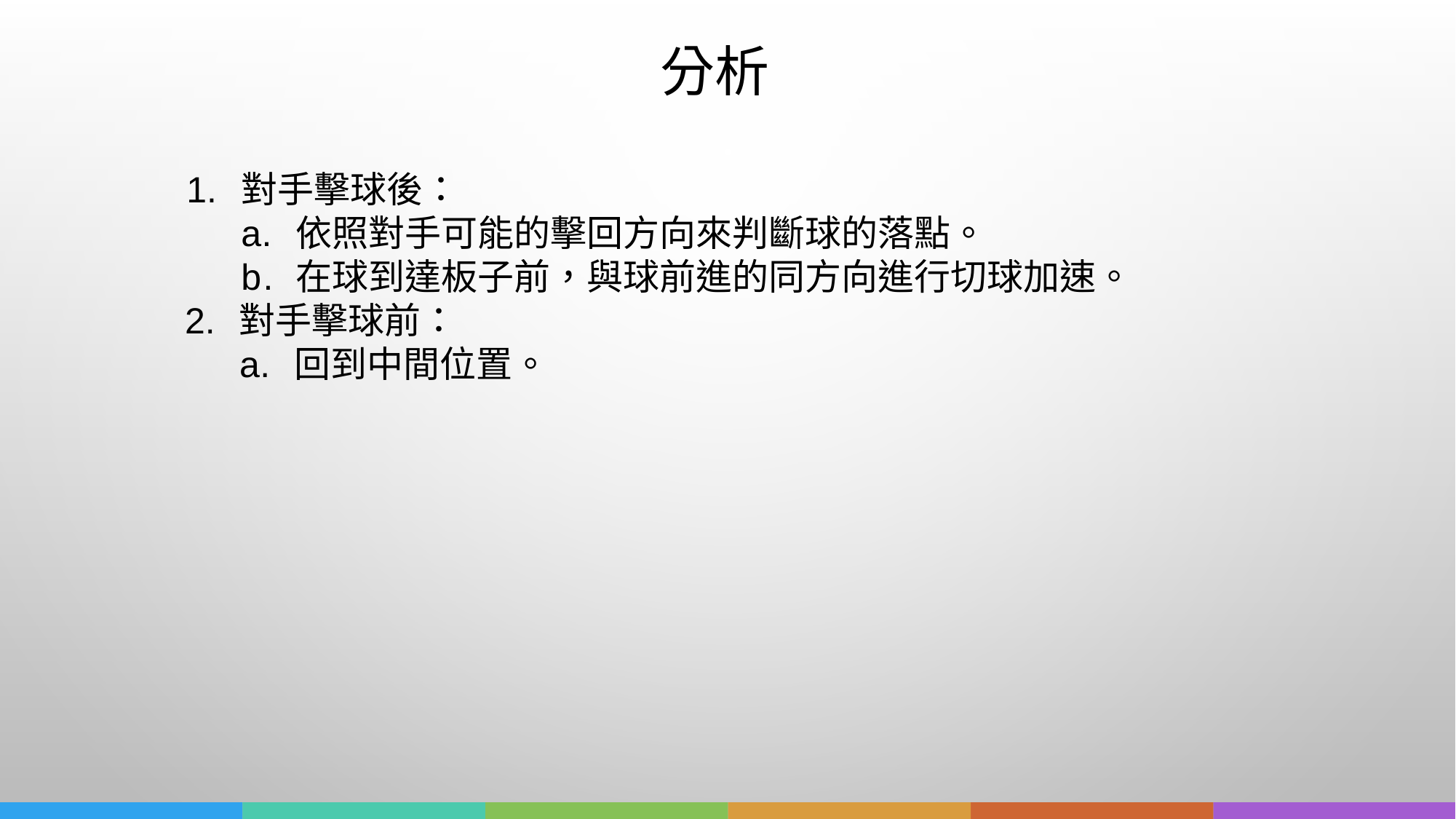

分析
對手擊球後：
依照對手可能的擊回方向來判斷球的落點。
在球到達板子前，與球前進的同方向進行切球加速。
對手擊球前：
回到中間位置。